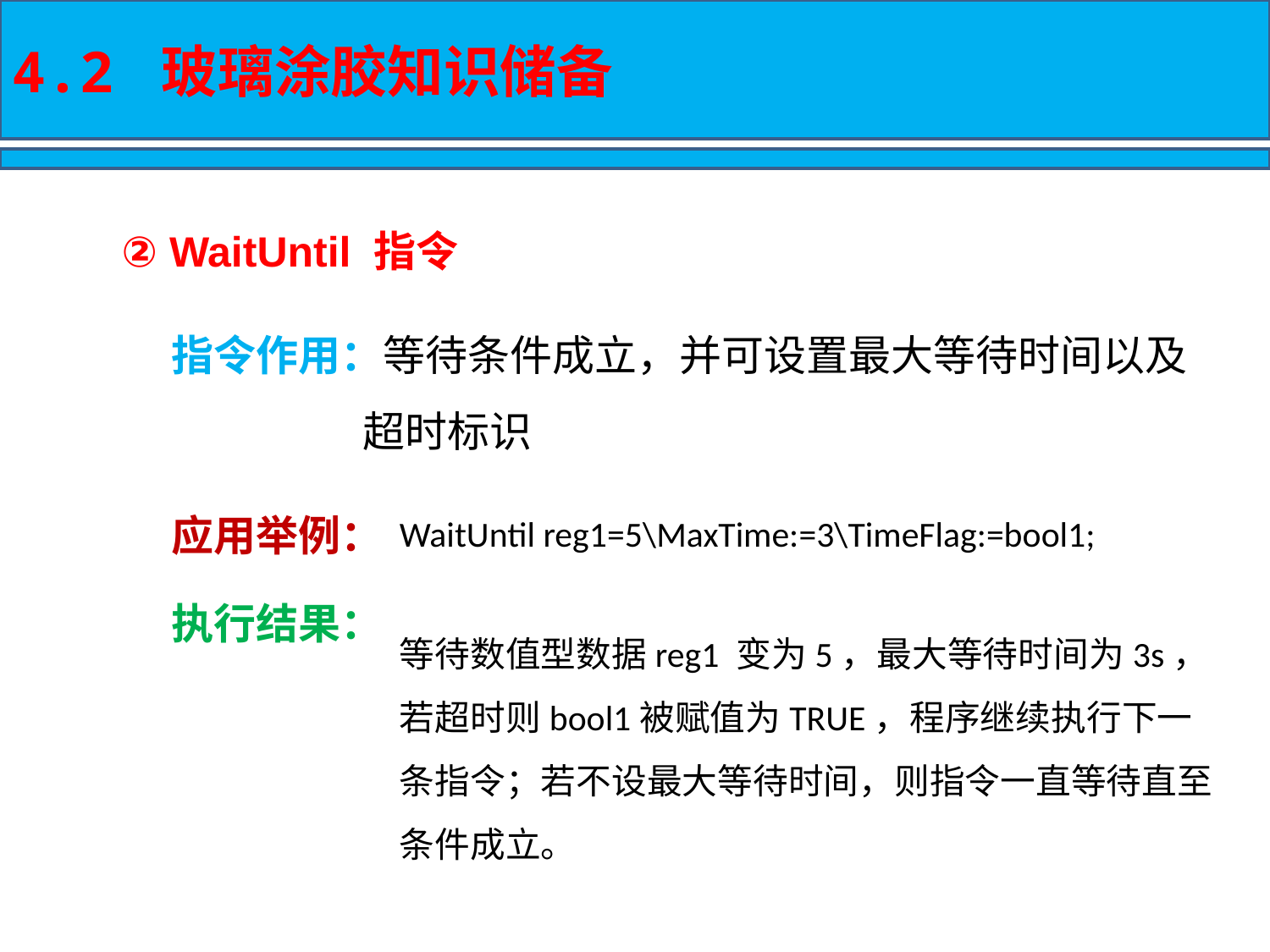

4.2 玻璃涂胶知识储备

② WaitUntil 指令
指令作用：等待条件成立，并可设置最大等待时间以及
                   超时标识

应用举例：
WaitUntil reg1=5\MaxTime:=3\TimeFlag:=bool1;

执行结果：
等待数值型数据reg1 变为5，最大等待时间为3s，若超时则bool1被赋值为TRUE，程序继续执行下一条指令；若不设最大等待时间，则指令一直等待直至条件成立。